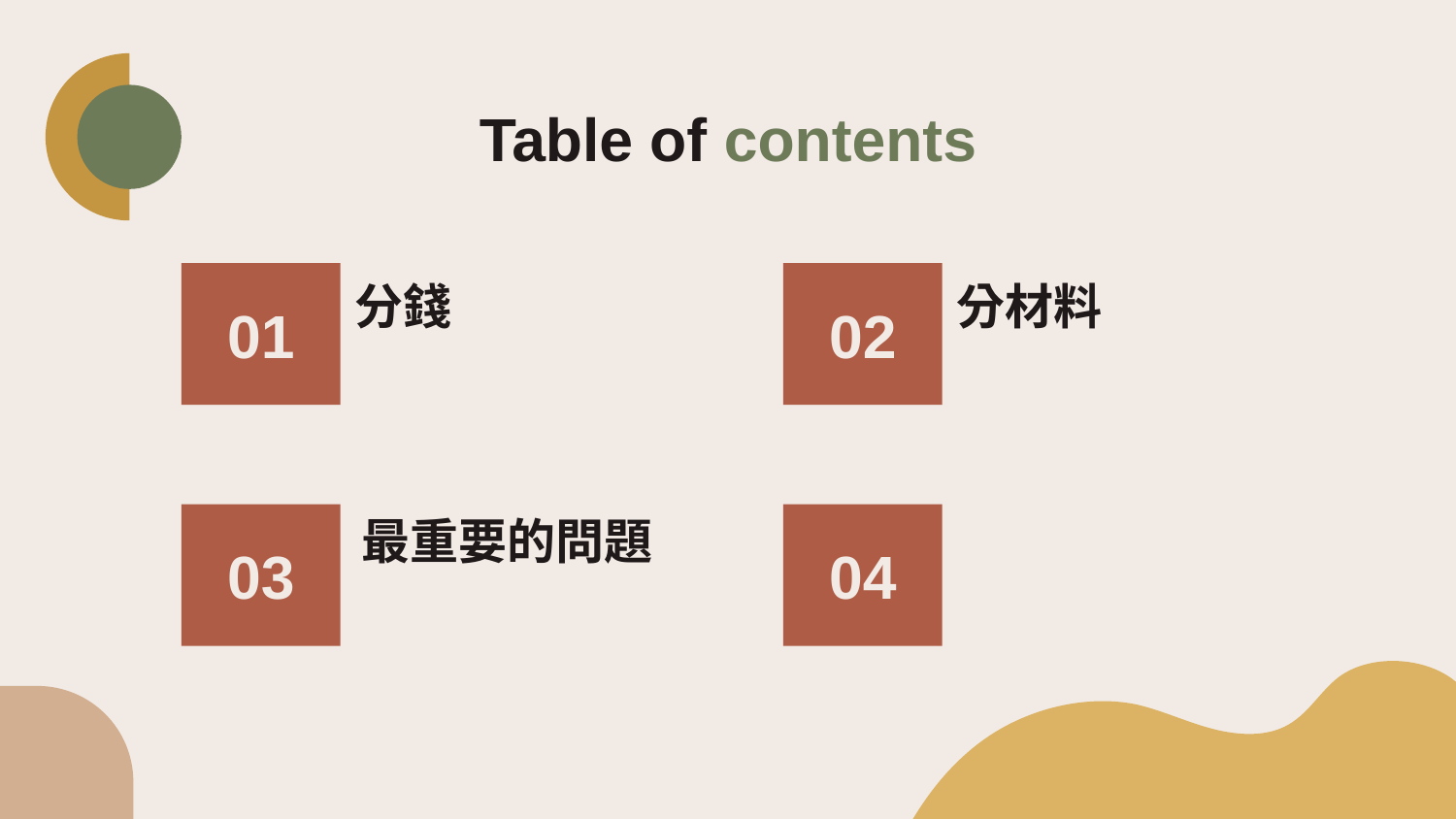

# Table of contents
02
01
分錢
分材料

03
04
最重要的問題